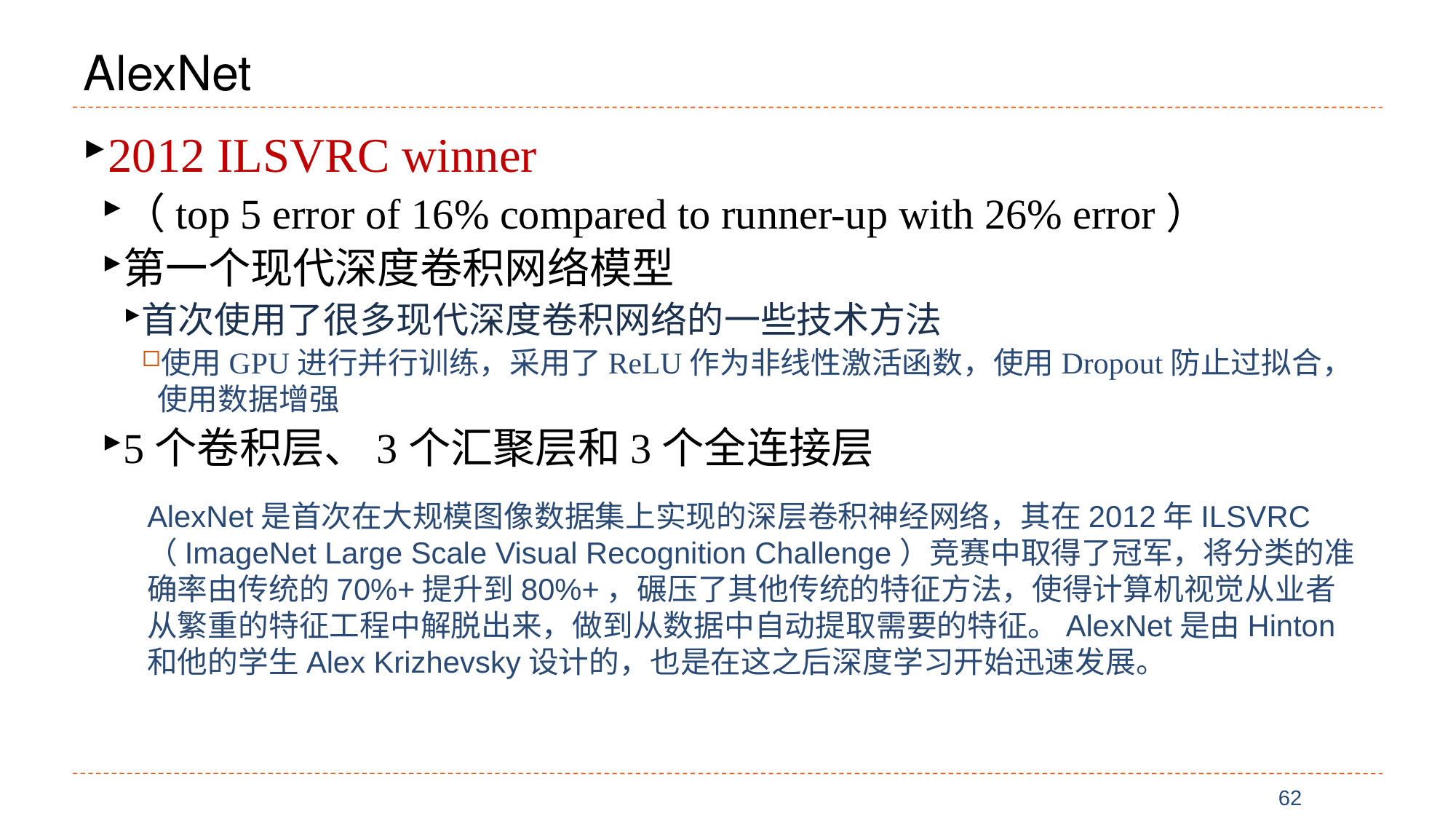

# AlexNet
2012 ILSVRC winner
（top 5 error of 16% compared to runner-up with 26% error）
第一个现代深度卷积网络模型
首次使用了很多现代深度卷积网络的一些技术方法
使用GPU进行并行训练，采用了ReLU作为非线性激活函数，使用Dropout防止过拟合，使用数据增强
5个卷积层、3个汇聚层和3个全连接层
AlexNet是首次在大规模图像数据集上实现的深层卷积神经网络，其在2012年ILSVRC（ImageNet Large Scale Visual Recognition Challenge）竞赛中取得了冠军，将分类的准确率由传统的70%+提升到80%+，碾压了其他传统的特征方法，使得计算机视觉从业者从繁重的特征工程中解脱出来，做到从数据中自动提取需要的特征。AlexNet是由Hinton和他的学生Alex Krizhevsky设计的，也是在这之后深度学习开始迅速发展。